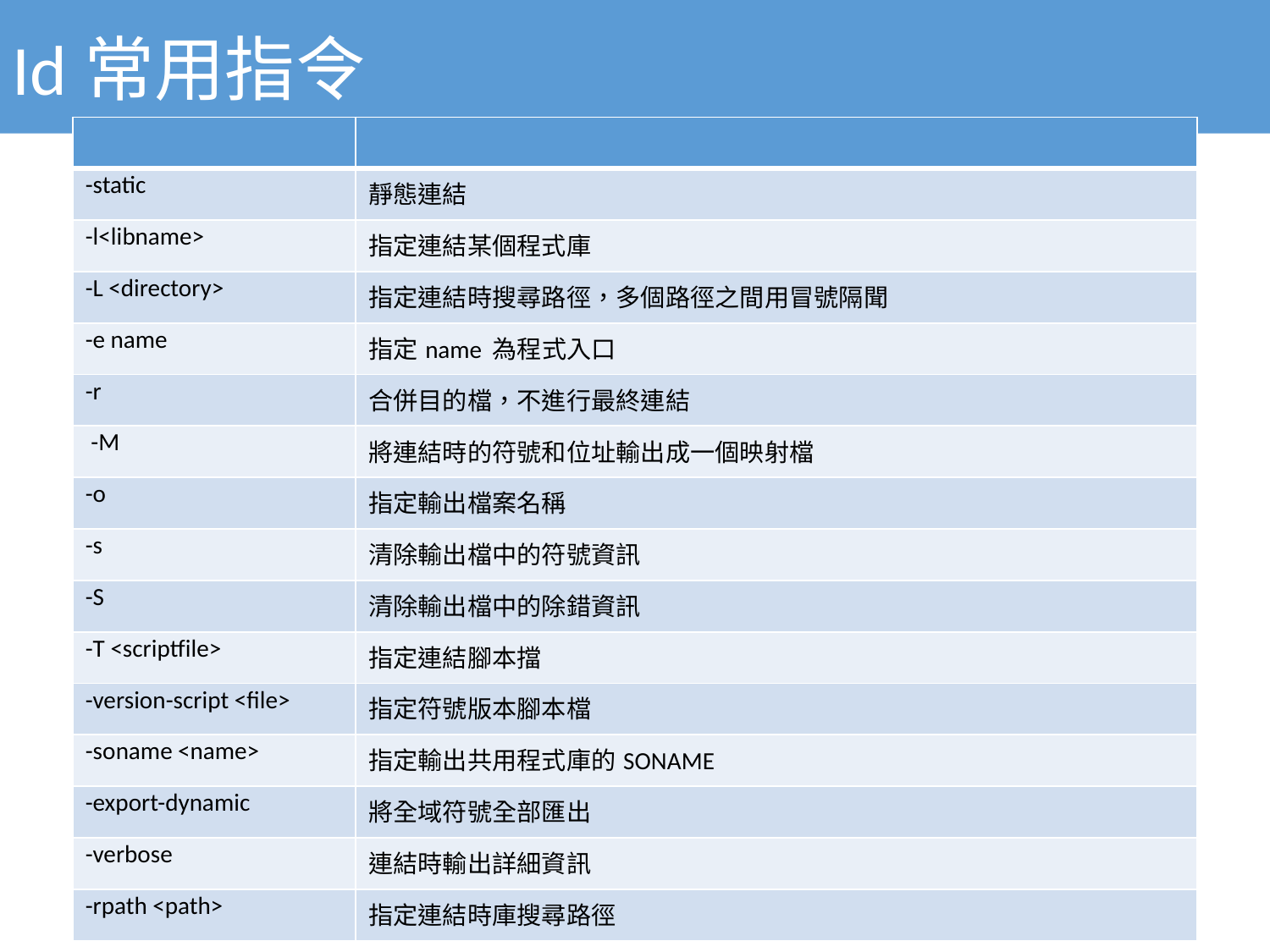

Id常用指令
|  |  |
| --- | --- |
| -static | 靜態連結 |
| -l<libname> | 指定連結某個程式庫 |
| -L <directory> | 指定連結時搜尋路徑，多個路徑之間用冒號隔聞 |
| -e name | 指定name 為程式入口 |
| -r | 合併目的檔，不進行最終連結 |
| -M | 將連結時的符號和位址輸出成一個映射檔 |
| -o | 指定輸出檔案名稱 |
| -s | 清除輸出檔中的符號資訊 |
| -S | 清除輸出檔中的除錯資訊 |
| -T <scriptfile> | 指定連結腳本擋 |
| -version-script <file> | 指定符號版本腳本檔 |
| -soname <name> | 指定輸出共用程式庫的SONAME |
| -export-dynamic | 將全域符號全部匯出 |
| -verbose | 連結時輸出詳細資訊 |
| -rpath <path> | 指定連結時庫搜尋路徑 |